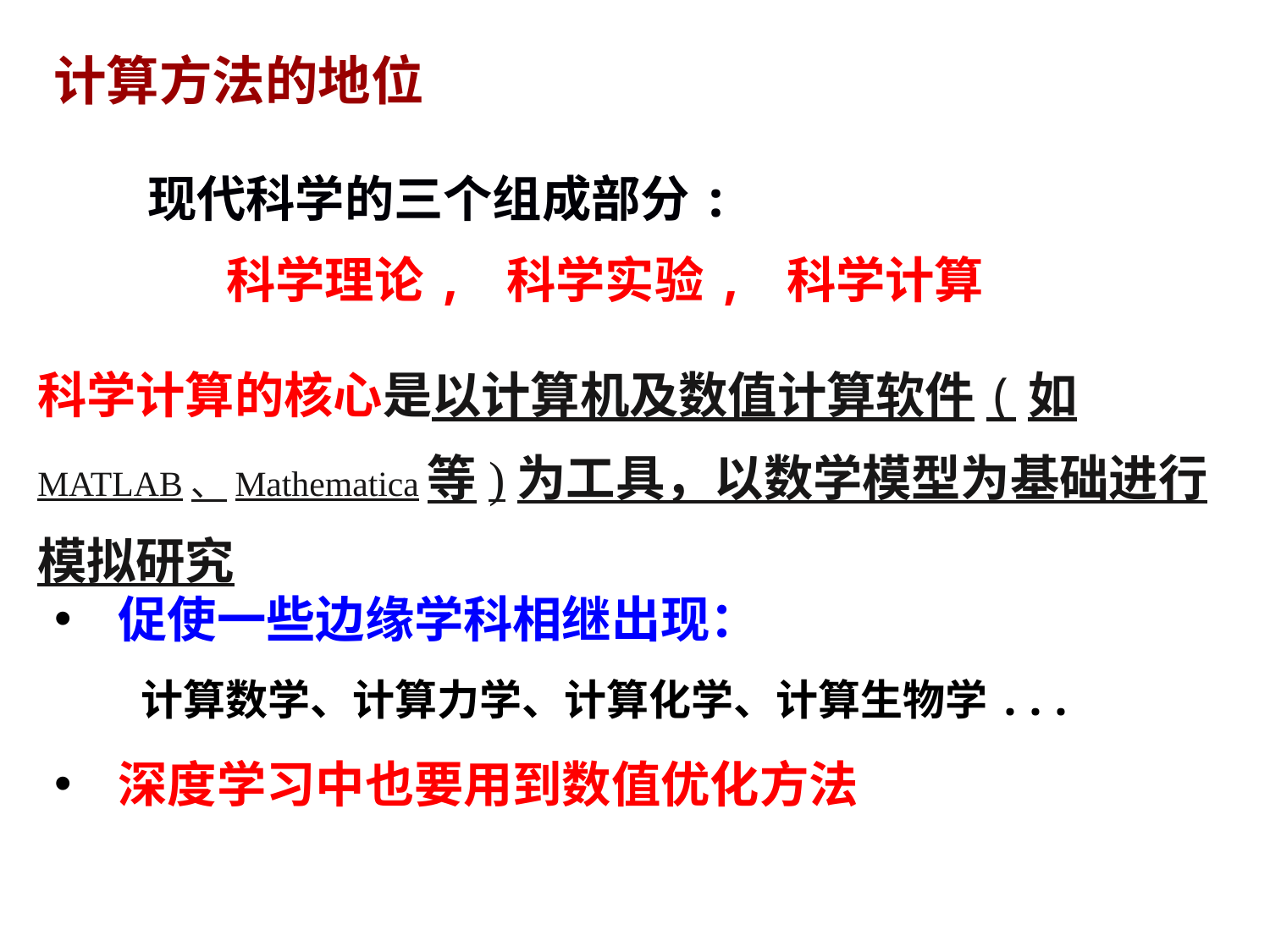

计算方法的地位
现代科学的三个组成部分:
      科学理论, 科学实验, 科学计算
科学计算的核心是以计算机及数值计算软件(如MATLAB、Mathematica等)为工具，以数学模型为基础进行模拟研究
促使一些边缘学科相继出现：
        计算数学、计算力学、计算化学、计算生物学...
深度学习中也要用到数值优化方法